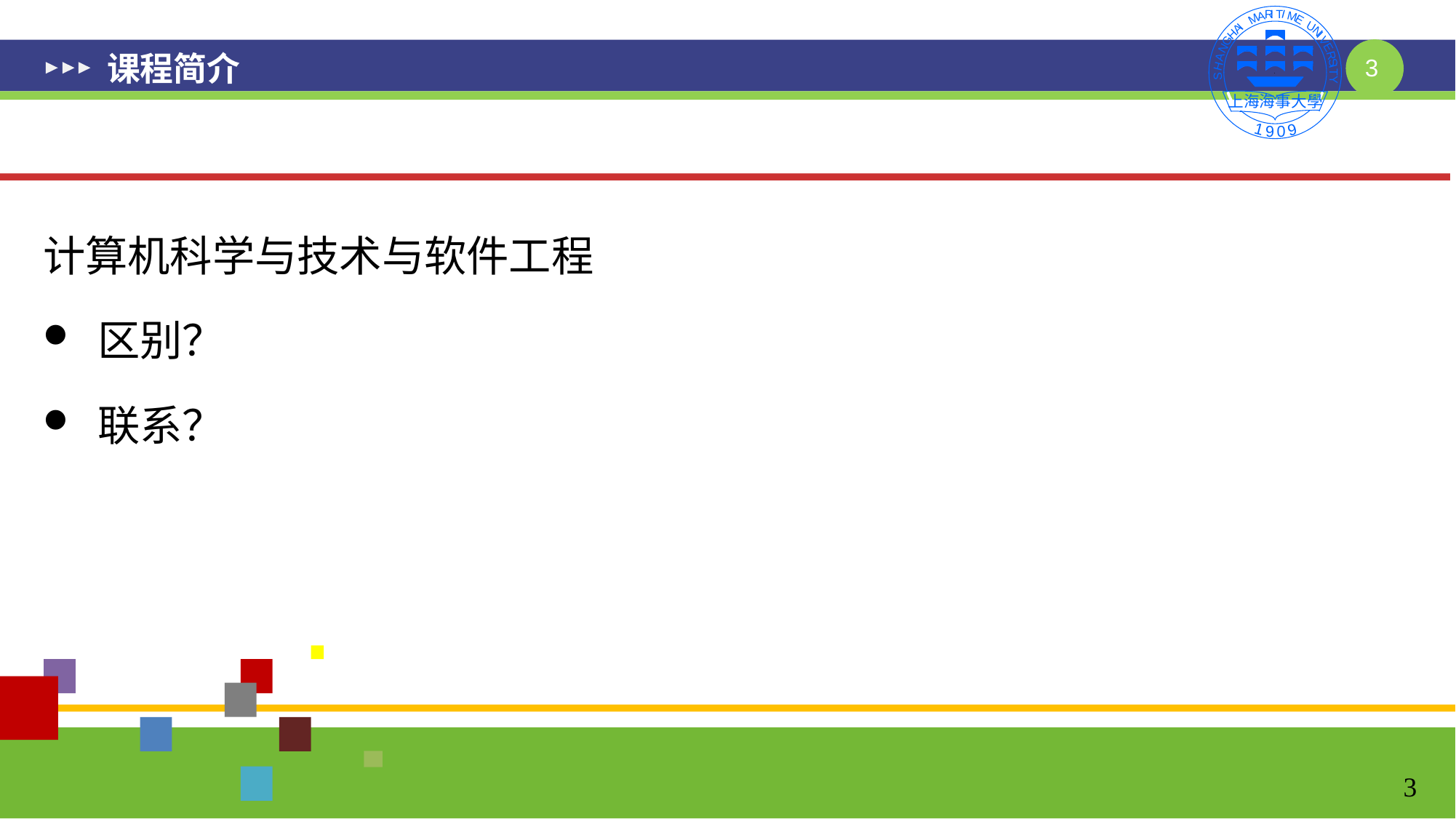

# 课程简介

计算机科学与技术与软件工程
区别？
联系？

3

3